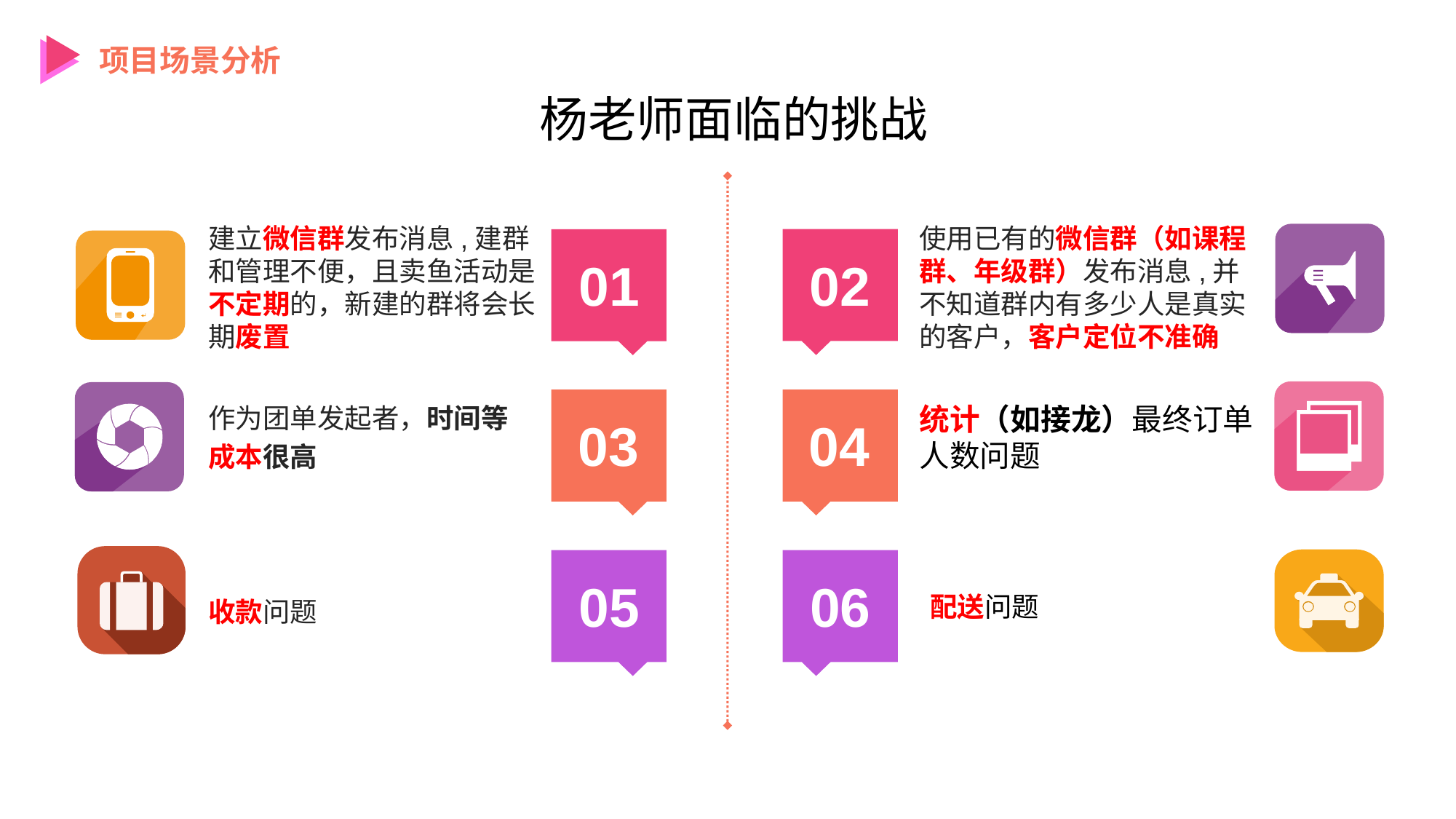

项目场景分析
杨老师面临的挑战
使用已有的微信群（如课程群、年级群）发布消息,并不知道群内有多少人是真实的客户，客户定位不准确
建立微信群发布消息,建群和管理不便，且卖鱼活动是不定期的，新建的群将会长期废置

01
02

统计（如接龙）最终订单人数问题
作为团单发起者，时间等
成本很高
03
04

05
06
配送问题
收款问题